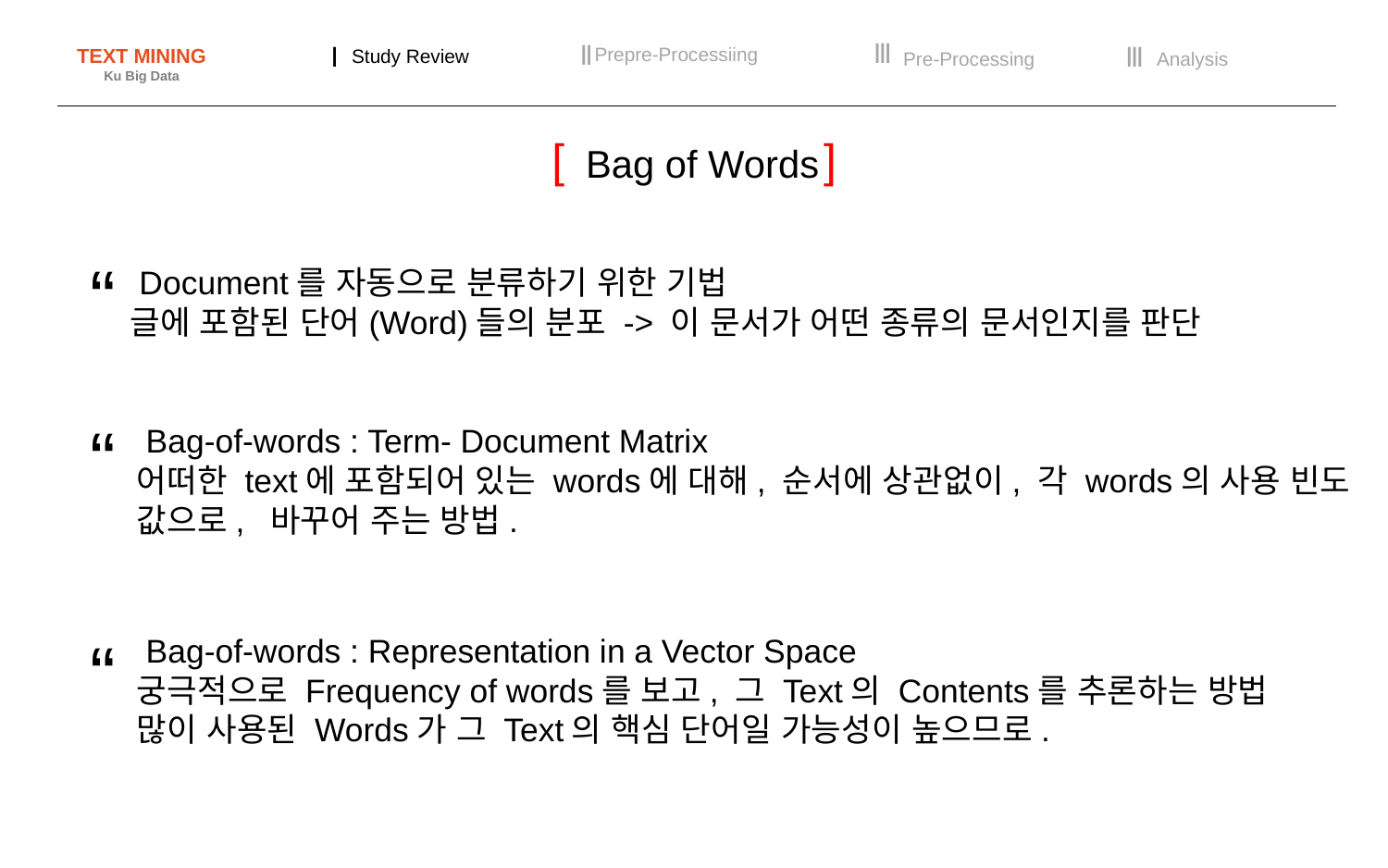

Ⅲ
Pre-Processing
Ⅱ
Prepre-Processiing
Ⅰ
Study Review
Ⅲ
Analysis
TEXT MINING
Ku Big Data
]
Bag of Words
[
“
 Document를 자동으로 분류하기 위한 기법
글에 포함된 단어(Word)들의 분포 -> 이 문서가 어떤 종류의 문서인지를 판단
“
 Bag-of-words : Term- Document Matrix
어떠한 text에 포함되어 있는 words에 대해, 순서에 상관없이, 각 words의 사용 빈도 값으로,  바꾸어 주는 방법.
“
 Bag-of-words : Representation in a Vector Space
궁극적으로 Frequency of words를 보고, 그 Text의 Contents를 추론하는 방법
많이 사용된 Words가 그 Text의 핵심 단어일 가능성이 높으므로.